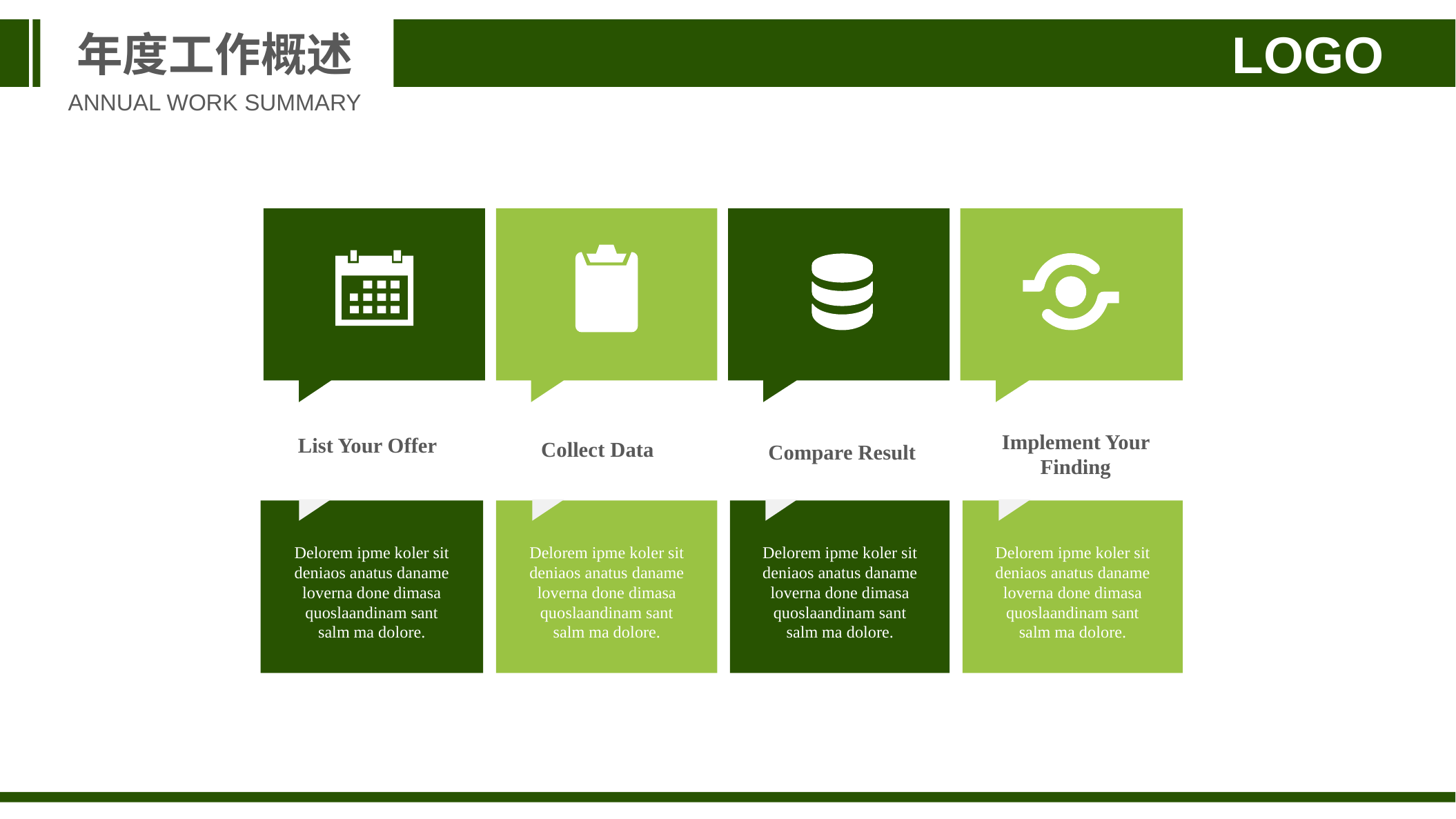

年度工作概述
LOGO
ANNUAL WORK SUMMARY

List Your Offer
Collect Data
Compare Result
Implement Your Finding

Delorem ipme koler sit deniaos anatus daname loverna done dimasa quoslaandinam sant
salm ma dolore.

Delorem ipme koler sit deniaos anatus daname loverna done dimasa quoslaandinam sant
salm ma dolore.

Delorem ipme koler sit deniaos anatus daname loverna done dimasa quoslaandinam sant
salm ma dolore.

Delorem ipme koler sit deniaos anatus daname loverna done dimasa quoslaandinam sant
salm ma dolore.